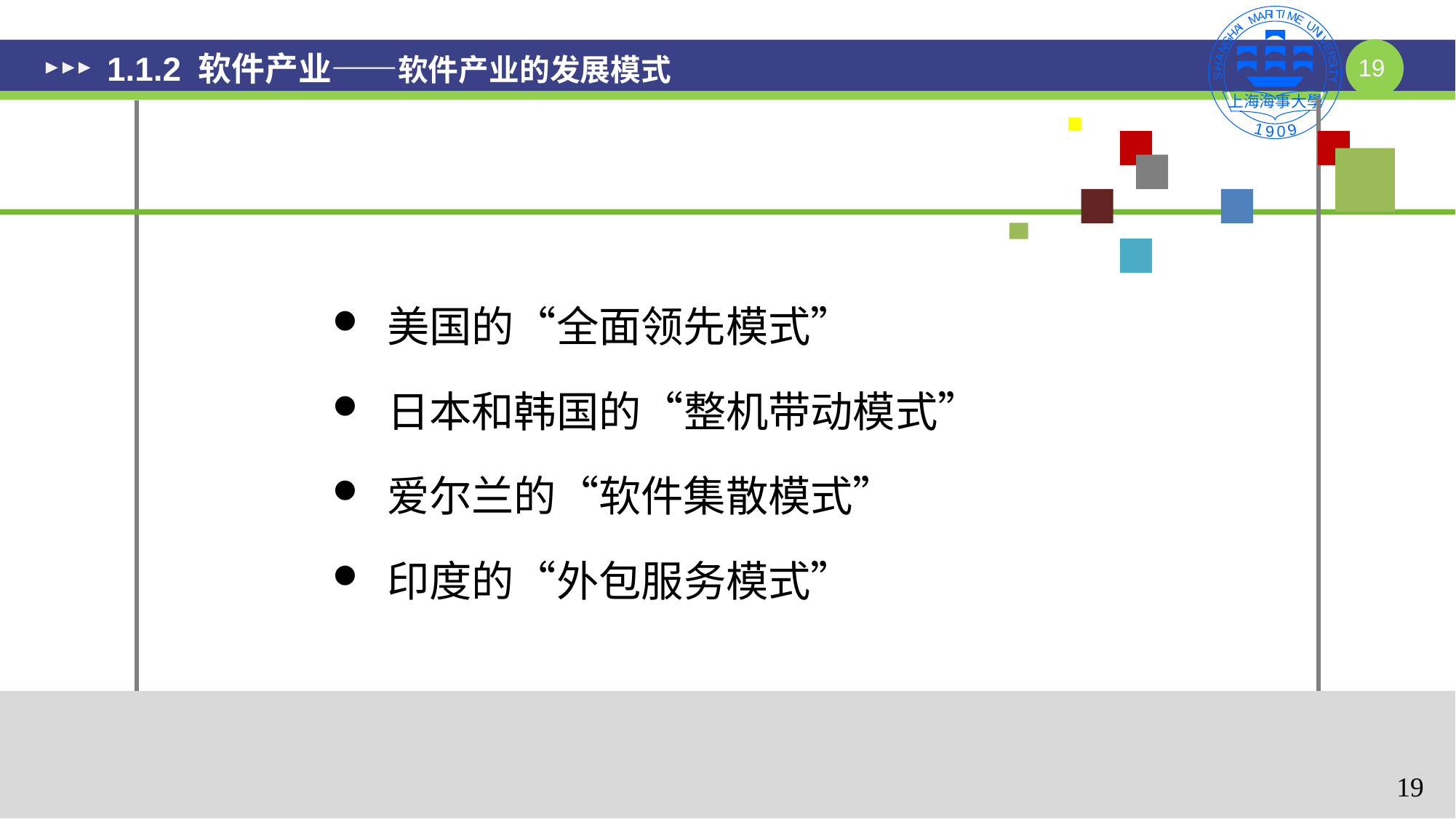

# 1.1.2 软件产业——软件产业的发展模式

美国的“全面领先模式”
日本和韩国的“整机带动模式”
爱尔兰的“软件集散模式”
印度的“外包服务模式”

19
19